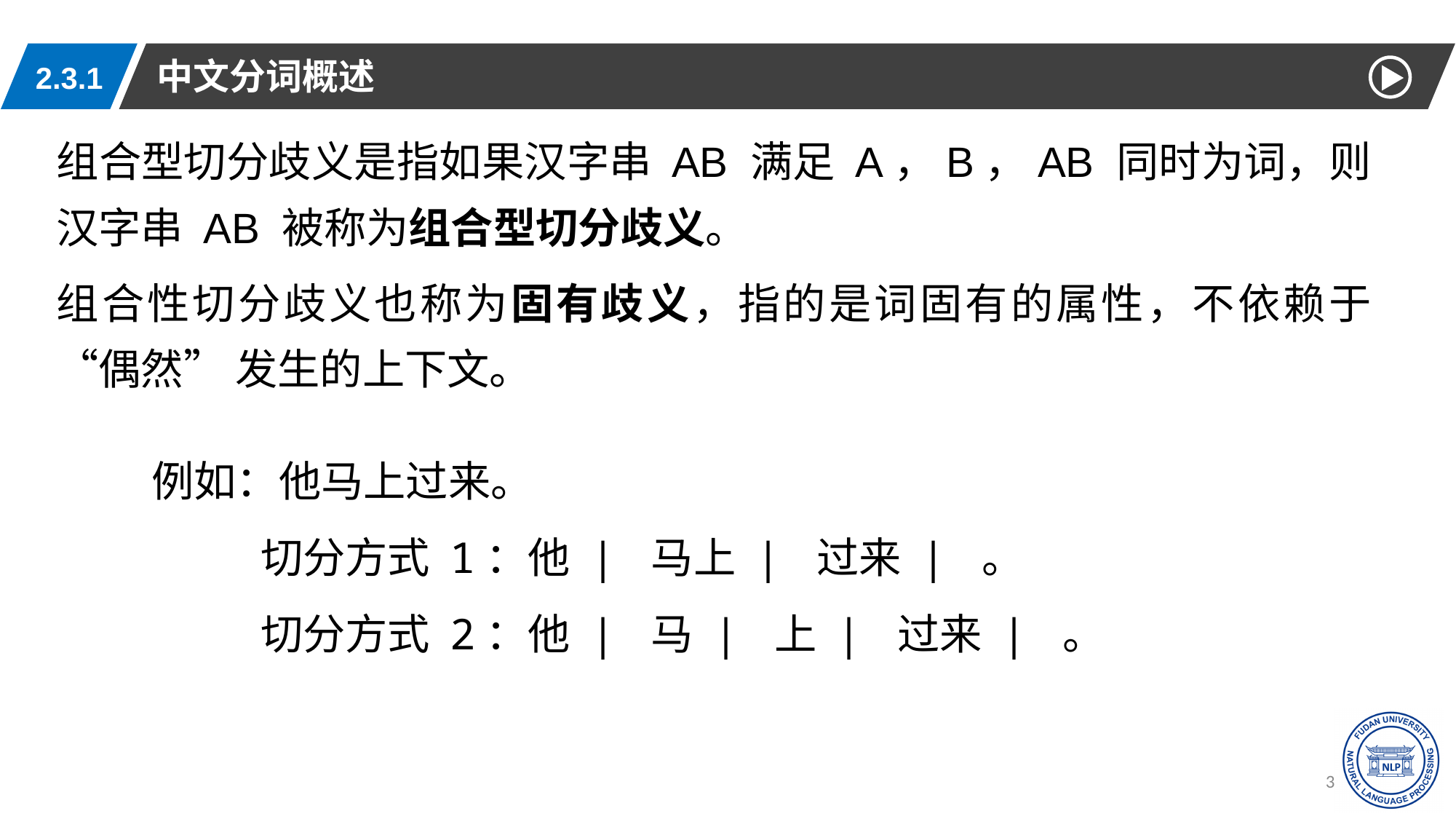

中文分词概述
2.3.1

组合型切分歧义是指如果汉字串 AB 满足 A，B，AB 同时为词，则汉字串 AB 被称为组合型切分歧义。
组合性切分歧义也称为固有歧义，指的是词固有的属性，不依赖于 “偶然” 发生的上下文。
例如：他马上过来。
	切分方式 1：他 | 马上 | 过来 | 。
	切分方式 2：他 | 马 | 上 | 过来 | 。
38